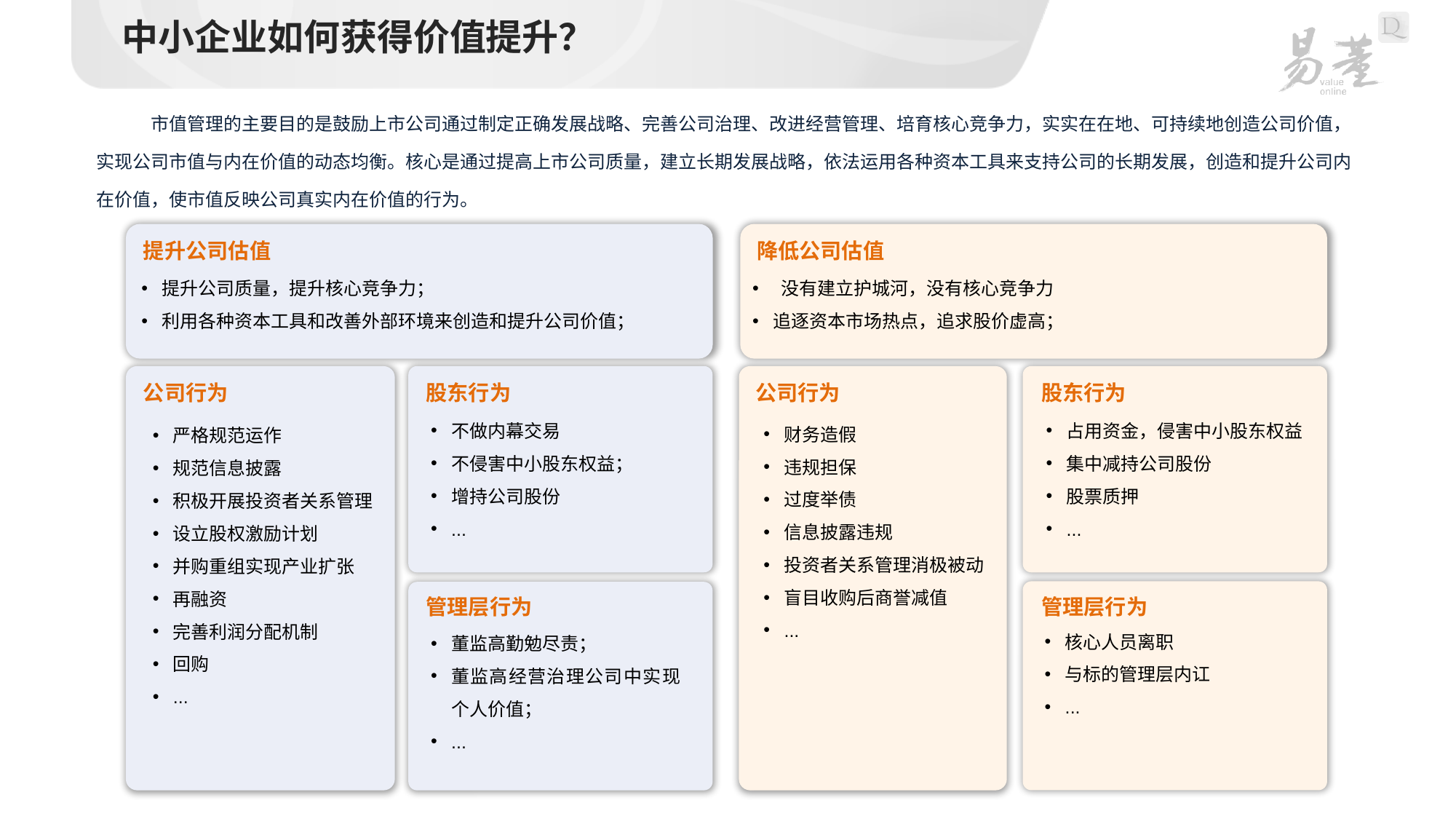

中小企业如何获得价值提升？
市值管理的主要目的是鼓励上市公司通过制定正确发展战略、完善公司治理、改进经营管理、培育核心竞争力，实实在在地、可持续地创造公司价值，实现公司市值与内在价值的动态均衡。核心是通过提高上市公司质量，建立长期发展战略，依法运用各种资本工具来支持公司的长期发展，创造和提升公司内在价值，使市值反映公司真实内在价值的行为。

提升公司估值
降低公司估值
 没有建立护城河，没有核心竞争力
追逐资本市场热点，追求股价虚高；
提升公司质量，提升核心竞争力；
利用各种资本工具和改善外部环境来创造和提升公司价值；

公司行为
股东行为
公司行为
股东行为
严格规范运作
规范信息披露
积极开展投资者关系管理
设立股权激励计划
并购重组实现产业扩张
再融资
完善利润分配机制
回购
...
不做内幕交易
不侵害中小股东权益；
增持公司股份
...

财务造假
违规担保
过度举债
信息披露违规
投资者关系管理消极被动
盲目收购后商誉减值
...
占用资金，侵害中小股东权益
集中减持公司股份
股票质押
...

管理层行为
管理层行为
董监高勤勉尽责；
董监高经营治理公司中实现个人价值；
...

核心人员离职
与标的管理层内讧
...